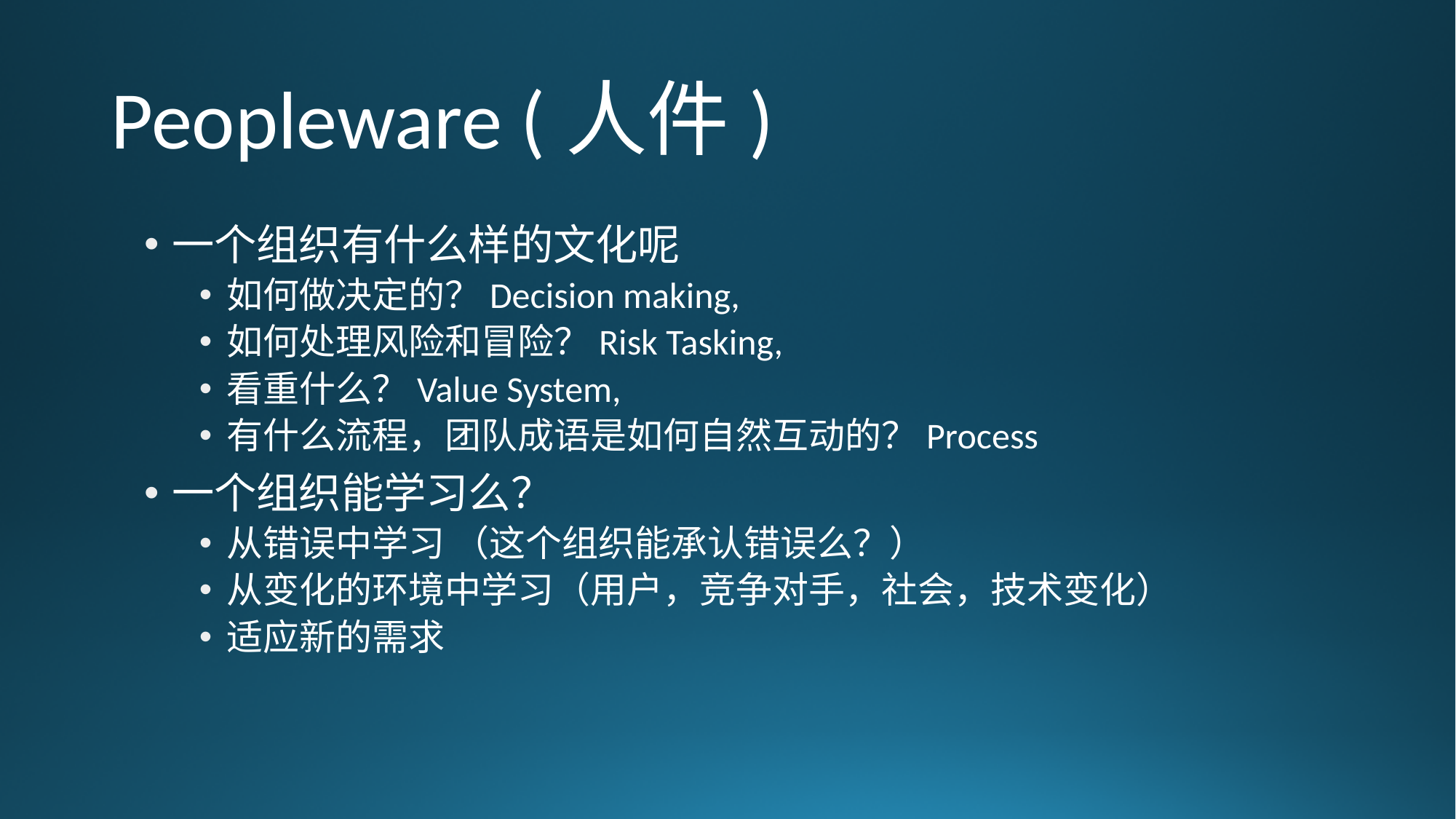

# Peopleware (人件)
一个组织有什么样的文化呢
如何做决定的？Decision making,
如何处理风险和冒险？Risk Tasking,
看重什么？Value System,
有什么流程，团队成语是如何自然互动的？Process
一个组织能学习么？
从错误中学习 （这个组织能承认错误么？）
从变化的环境中学习（用户，竞争对手，社会，技术变化）
适应新的需求